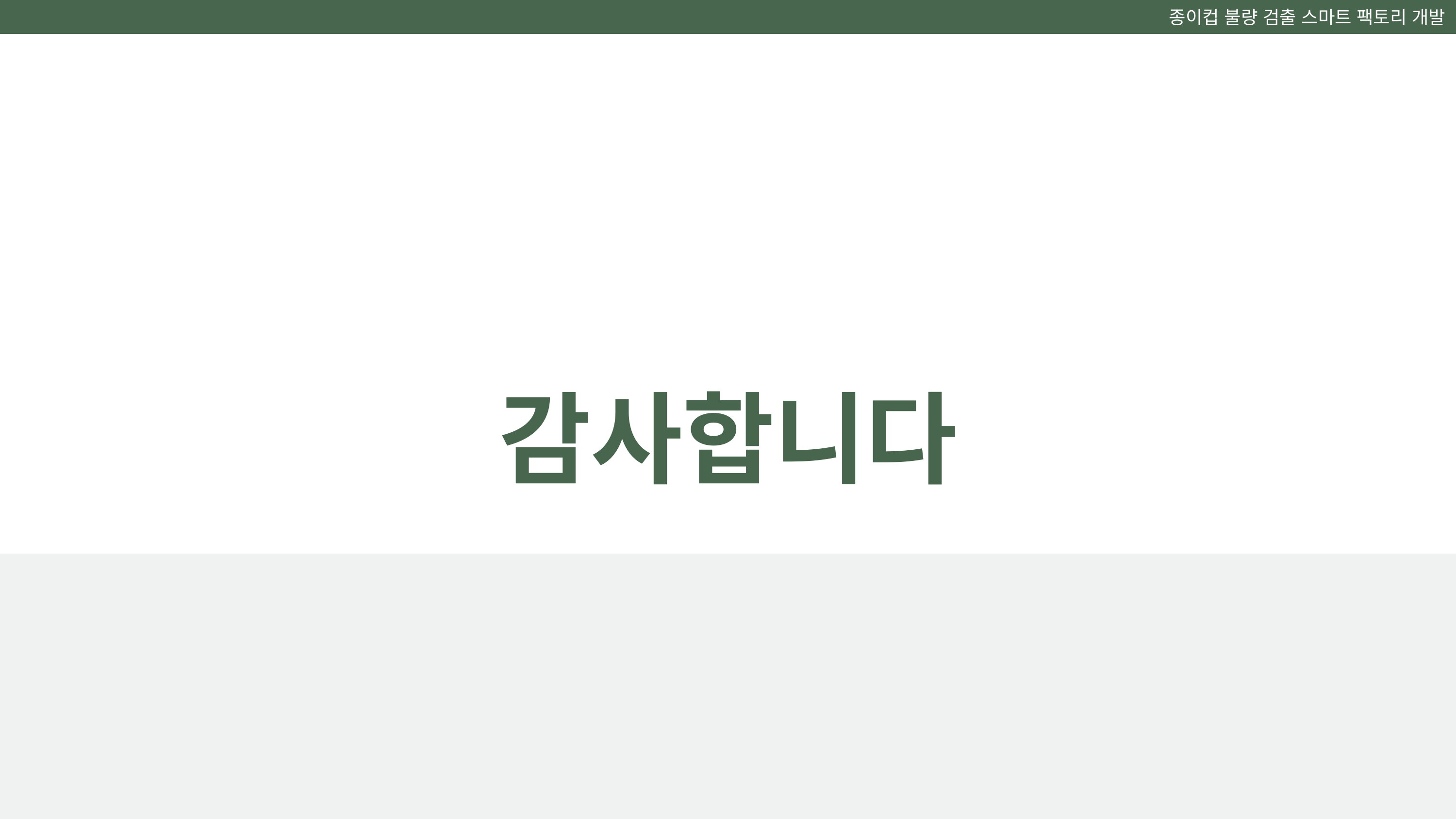

종이컵 불량 검출 스마트 팩토리 개발
감사합니다